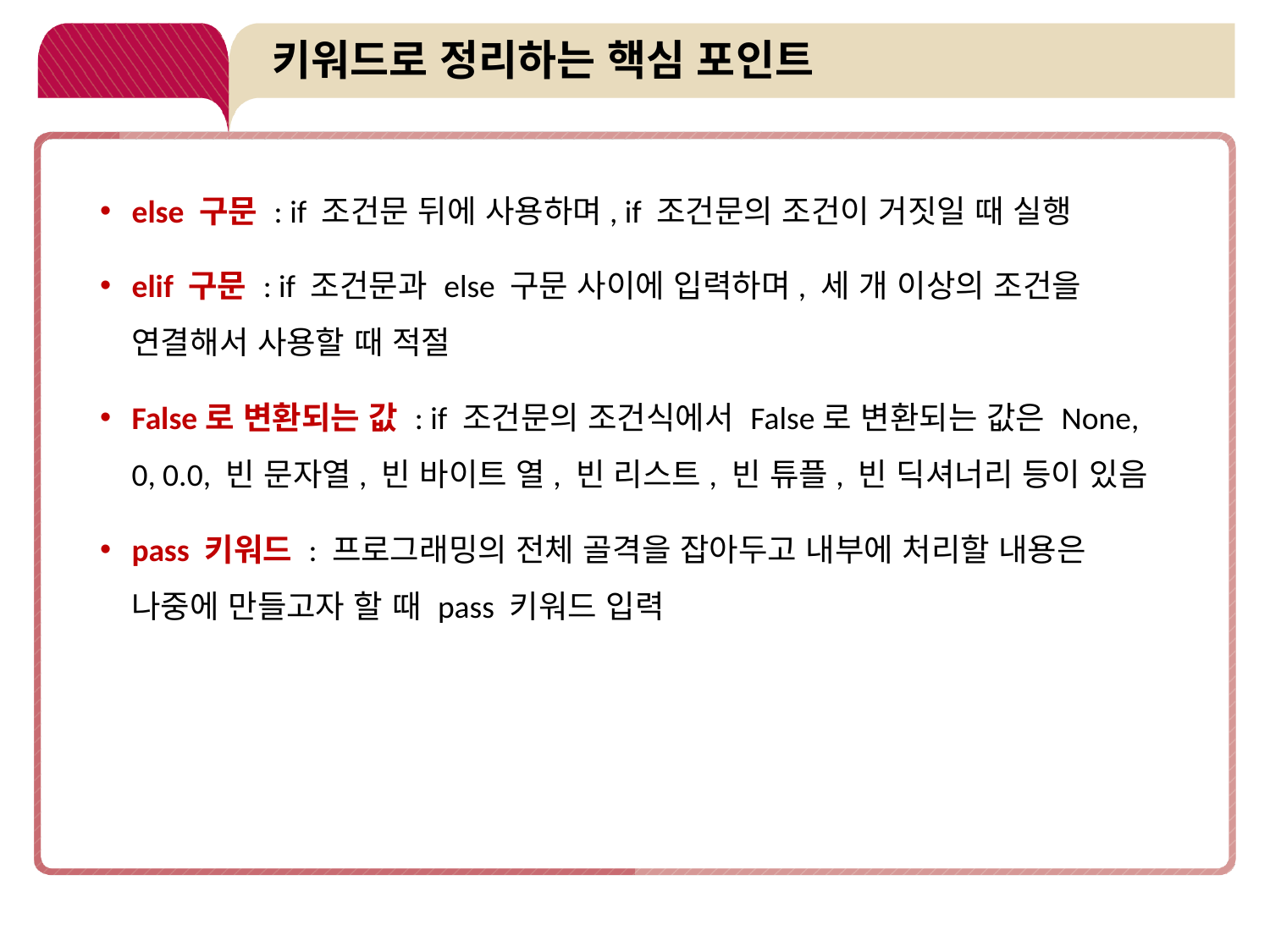

# 키워드로 정리하는 핵심 포인트
else 구문 : if 조건문 뒤에 사용하며, if 조건문의 조건이 거짓일 때 실행
elif 구문 : if 조건문과 else 구문 사이에 입력하며, 세 개 이상의 조건을 연결해서 사용할 때 적절
False로 변환되는 값 : if 조건문의 조건식에서 False로 변환되는 값은 None, 0, 0.0, 빈 문자열, 빈 바이트 열, 빈 리스트, 빈 튜플, 빈 딕셔너리 등이 있음
pass 키워드 : 프로그래밍의 전체 골격을 잡아두고 내부에 처리할 내용은 나중에 만들고자 할 때 pass 키워드 입력